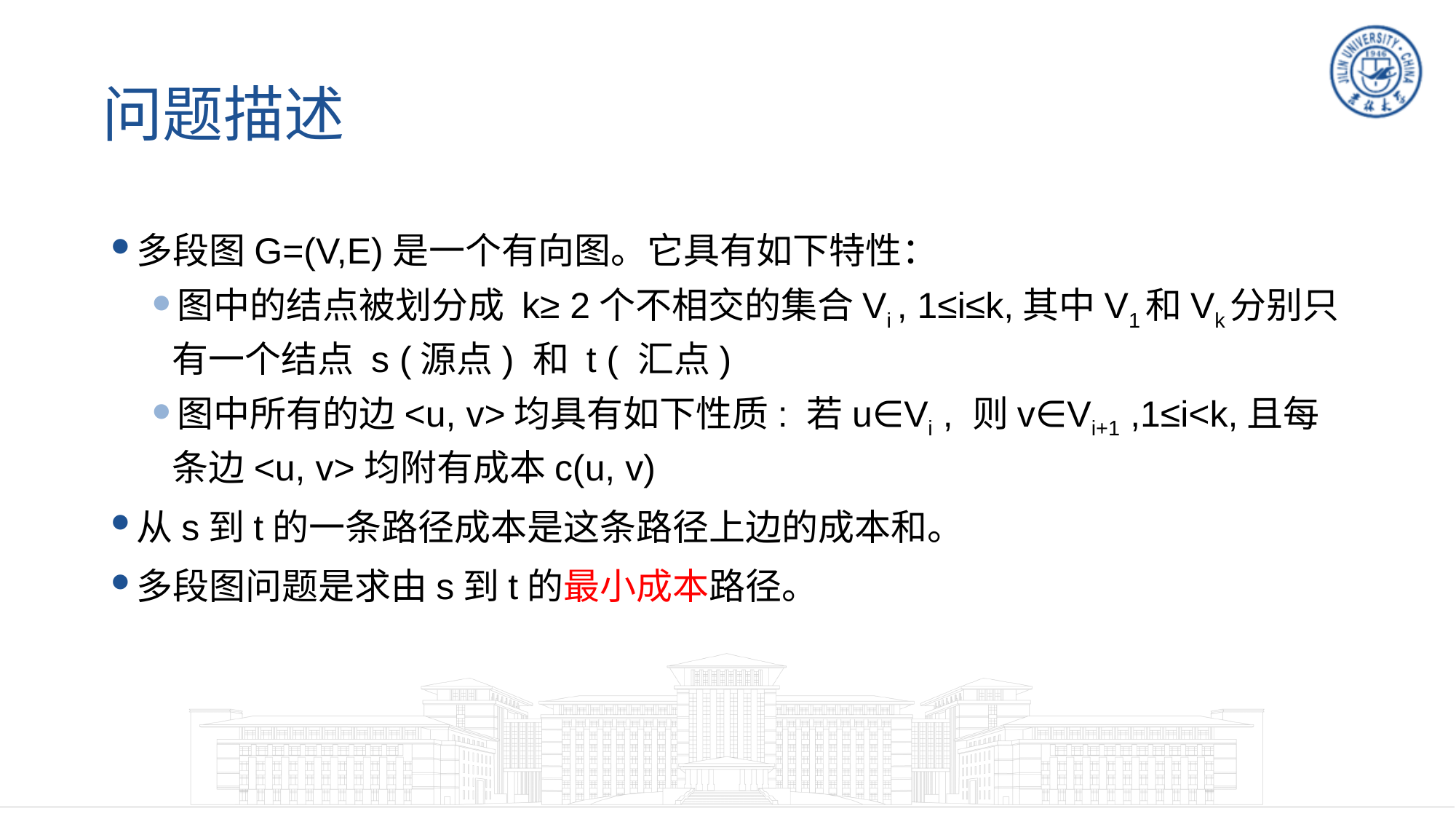

# 问题描述
多段图G=(V,E)是一个有向图。它具有如下特性：
图中的结点被划分成 k≥ 2个不相交的集合Vi , 1≤i≤k,其中V1和Vk分别只有一个结点 s (源点) 和 t ( 汇点)
图中所有的边<u, v>均具有如下性质: 若u∈Vi , 则v∈Vi+1 ,1≤i<k,且每条边<u, v>均附有成本c(u, v)
从s到t的一条路径成本是这条路径上边的成本和。
多段图问题是求由s到t的最小成本路径。
17